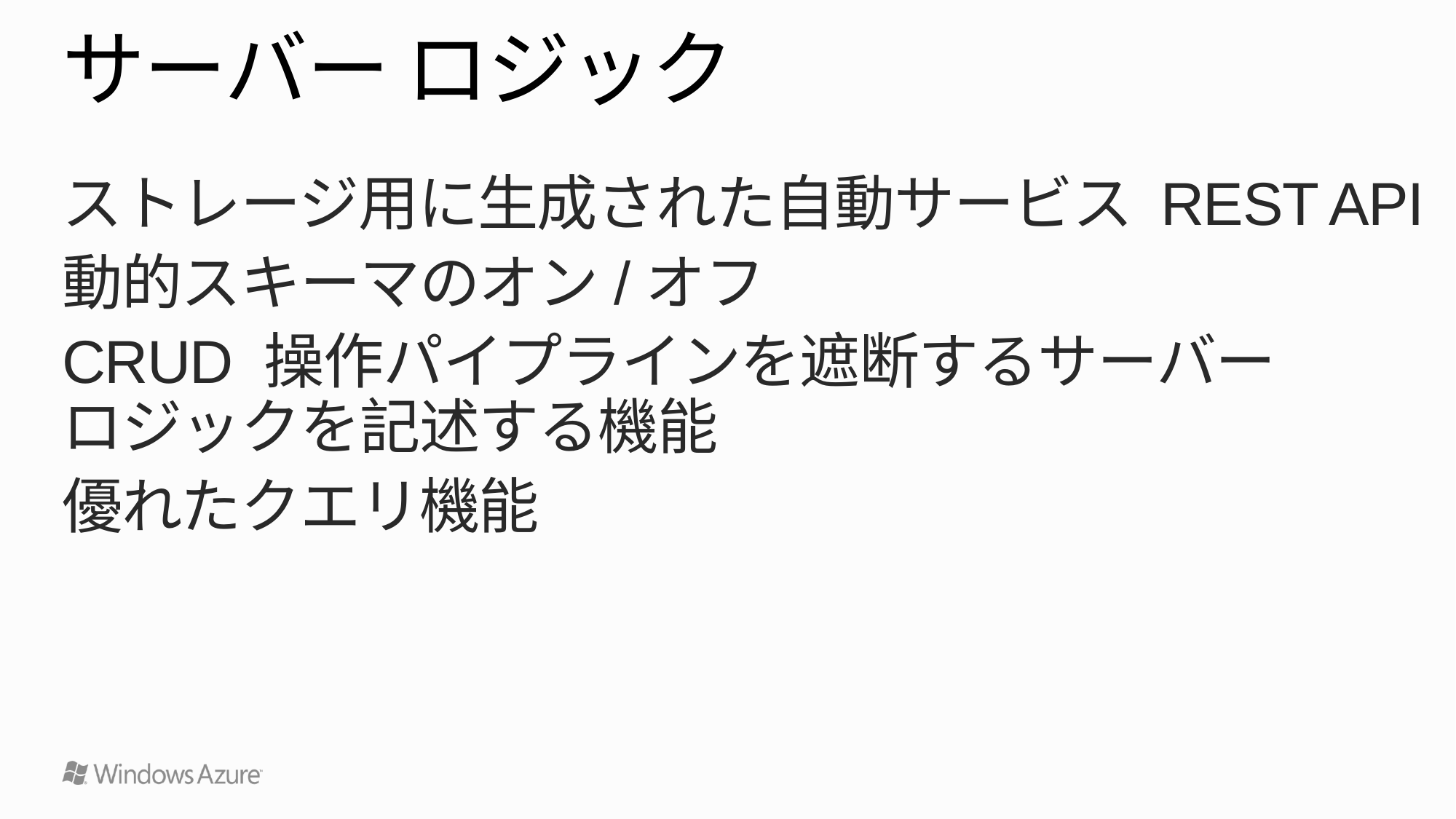

# サーバー ロジック
ストレージ用に生成された自動サービス REST API
動的スキーマのオン/オフ
CRUD 操作パイプラインを遮断するサーバー
ロジックを記述する機能
優れたクエリ機能